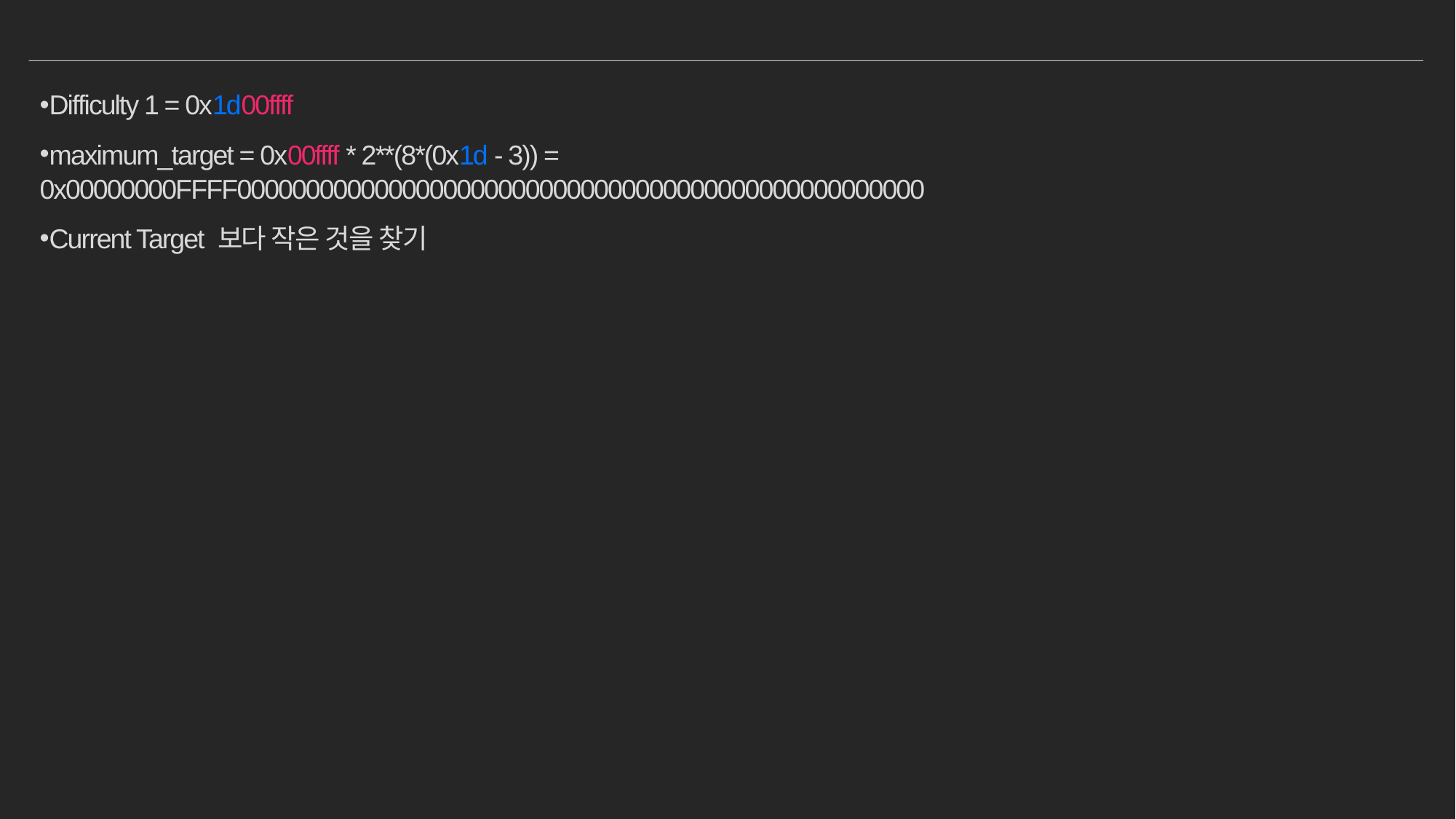

#
Difficulty 1 = 0x1d00ffff
maximum_target = 0x00ffff * 2**(8*(0x1d - 3)) = 0x00000000FFFF00000000000000000000000000000000000000000000000000
Current Target 보다 작은 것을 찾기